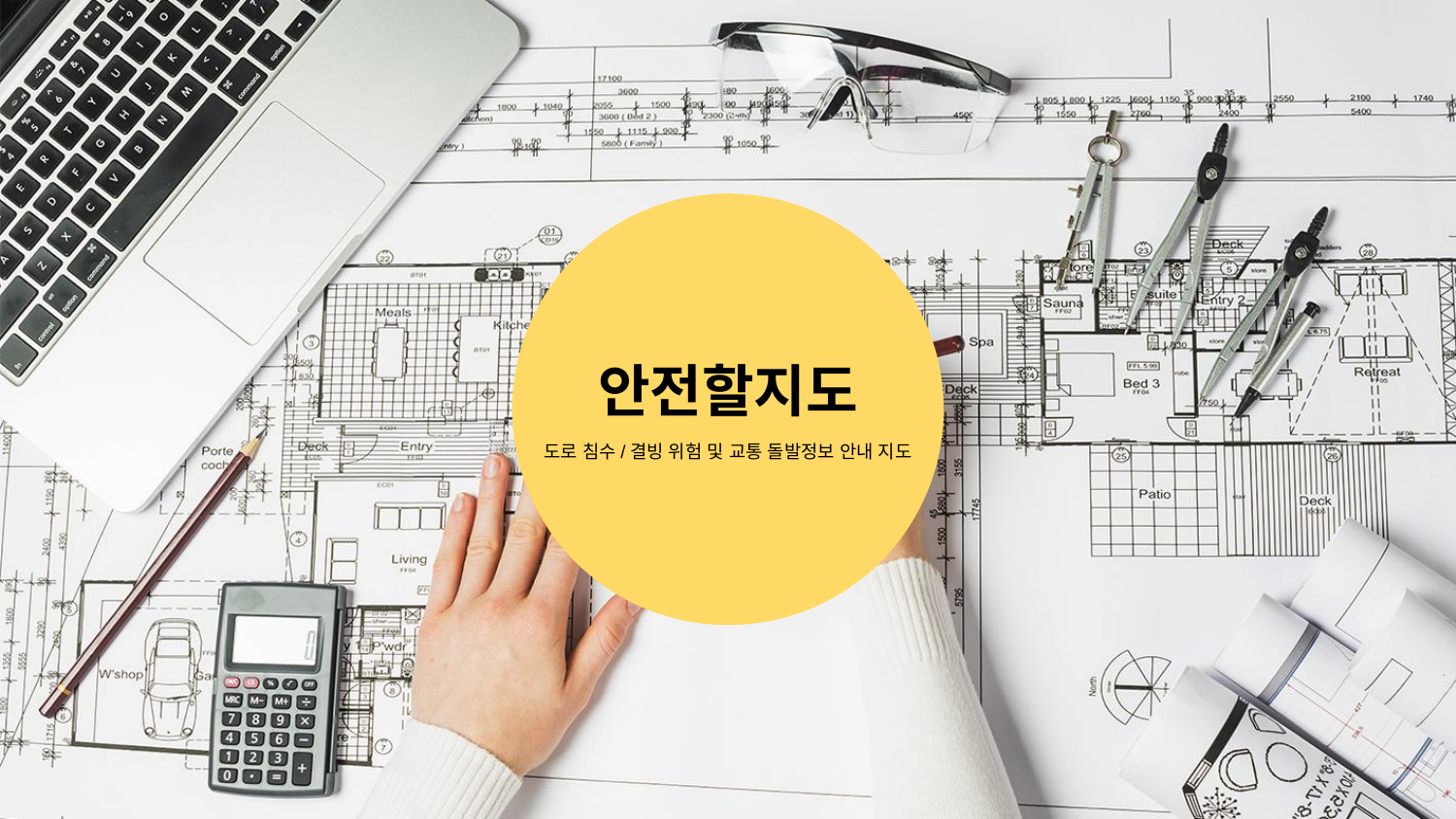

# 안전할지도
도로 침수/결빙 위험 및 교통 돌발정보 안내 지도